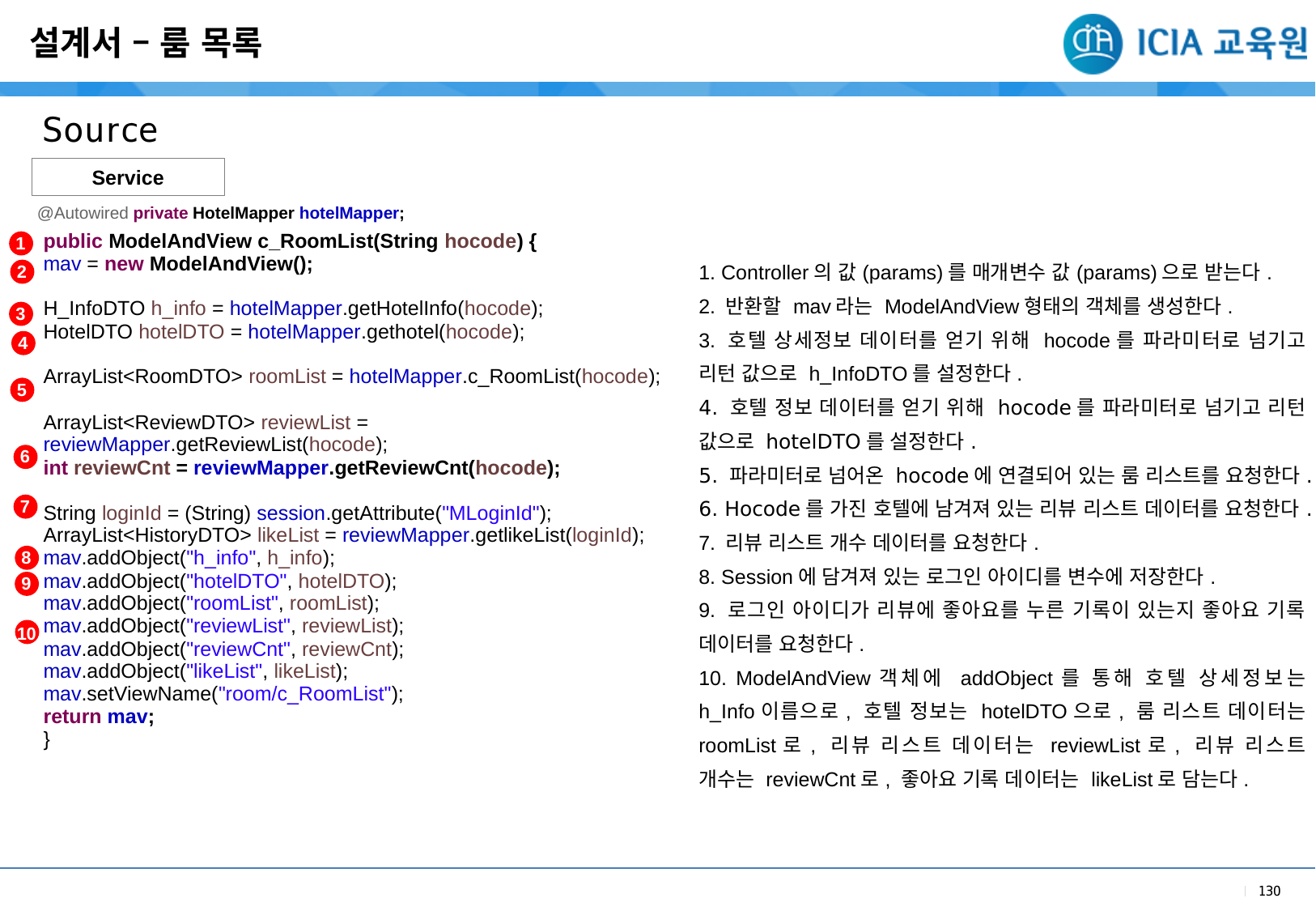

설계서 – 룸 목록
Source
Service
@Autowired private HotelMapper hotelMapper;
1

| public ModelAndView c\_RoomList(String hocode) { mav = new ModelAndView(); H\_InfoDTO h\_info = hotelMapper.getHotelInfo(hocode); HotelDTO hotelDTO = hotelMapper.gethotel(hocode); ArrayList<RoomDTO> roomList = hotelMapper.c\_RoomList(hocode); ArrayList<ReviewDTO> reviewList = reviewMapper.getReviewList(hocode); int reviewCnt = reviewMapper.getReviewCnt(hocode); String loginId = (String) session.getAttribute("MLoginId"); ArrayList<HistoryDTO> likeList = reviewMapper.getlikeList(loginId); mav.addObject("h\_info", h\_info); mav.addObject("hotelDTO", hotelDTO); mav.addObject("roomList", roomList); mav.addObject("reviewList", reviewList); mav.addObject("reviewCnt", reviewCnt); mav.addObject("likeList", likeList); mav.setViewName("room/c\_RoomList"); return mav; } |
| --- |
|  |
| --- |
| 1. Controller의 값(params)를 매개변수 값(params)으로 받는다. 2. 반환할 mav라는 ModelAndView형태의 객체를 생성한다. 3. 호텔 상세정보 데이터를 얻기 위해 hocode를 파라미터로 넘기고 리턴 값으로 h\_InfoDTO를 설정한다. 4. 호텔 정보 데이터를 얻기 위해 hocode를 파라미터로 넘기고 리턴 값으로 hotelDTO를 설정한다. 5. 파라미터로 넘어온 hocode에 연결되어 있는 룸 리스트를 요청한다. 6. Hocode를 가진 호텔에 남겨져 있는 리뷰 리스트 데이터를 요청한다. 7. 리뷰 리스트 개수 데이터를 요청한다. 8. Session에 담겨져 있는 로그인 아이디를 변수에 저장한다. 9. 로그인 아이디가 리뷰에 좋아요를 누른 기록이 있는지 좋아요 기록 데이터를 요청한다. 10. ModelAndView객체에 addObject를 통해 호텔 상세정보는 h\_Info이름으로, 호텔 정보는 hotelDTO으로, 룸 리스트 데이터는 roomList로, 리뷰 리스트 데이터는 reviewList로, 리뷰 리스트 개수는 reviewCnt로, 좋아요 기록 데이터는 likeList로 담는다. |
2

3

4

5

6

7

8

9

10